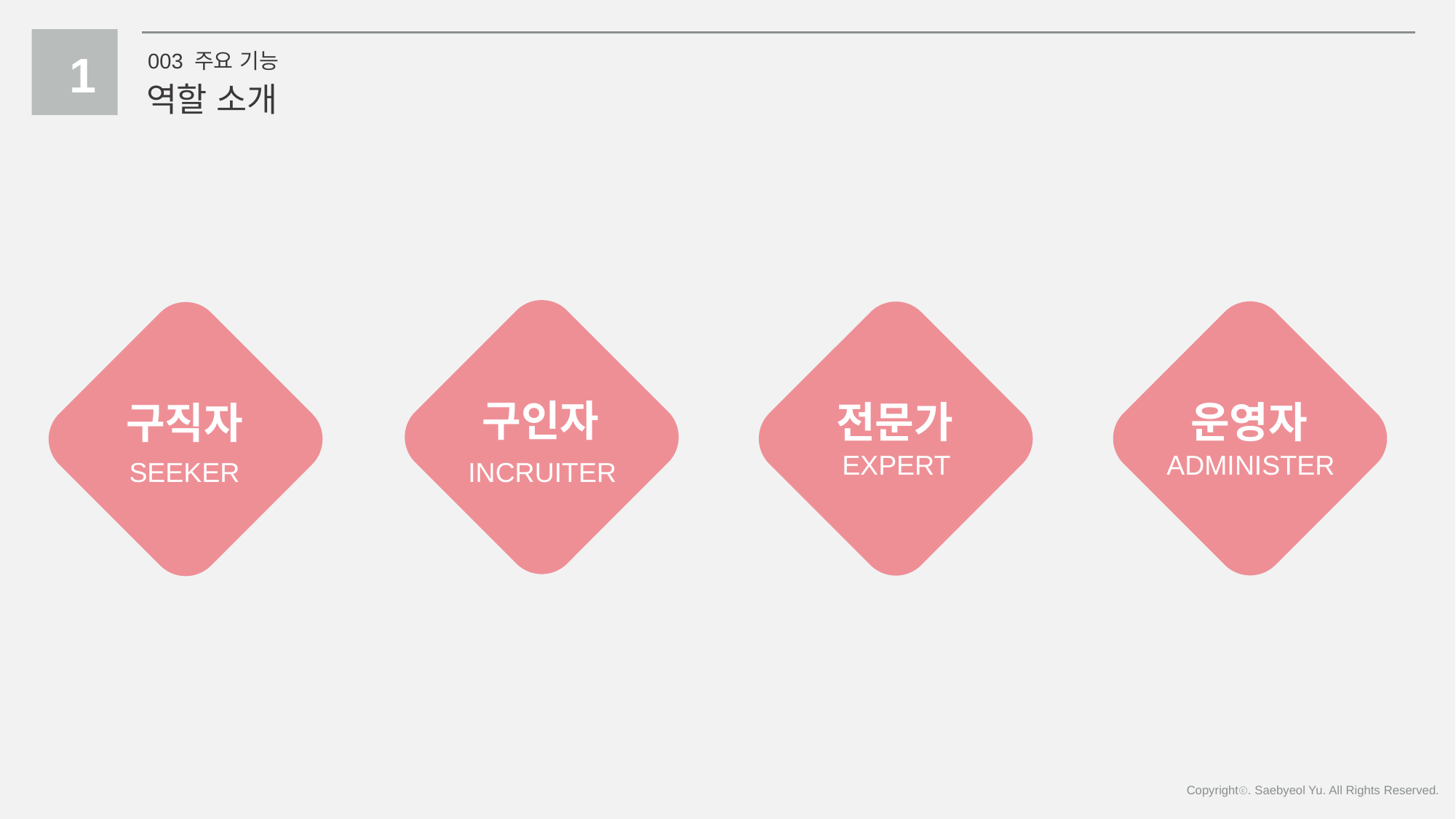

1
003 주요 기능
역할 소개

구인자
INCRUITER

운영자
ADMINISTER

전문가
EXPERT

구직자
SEEKER